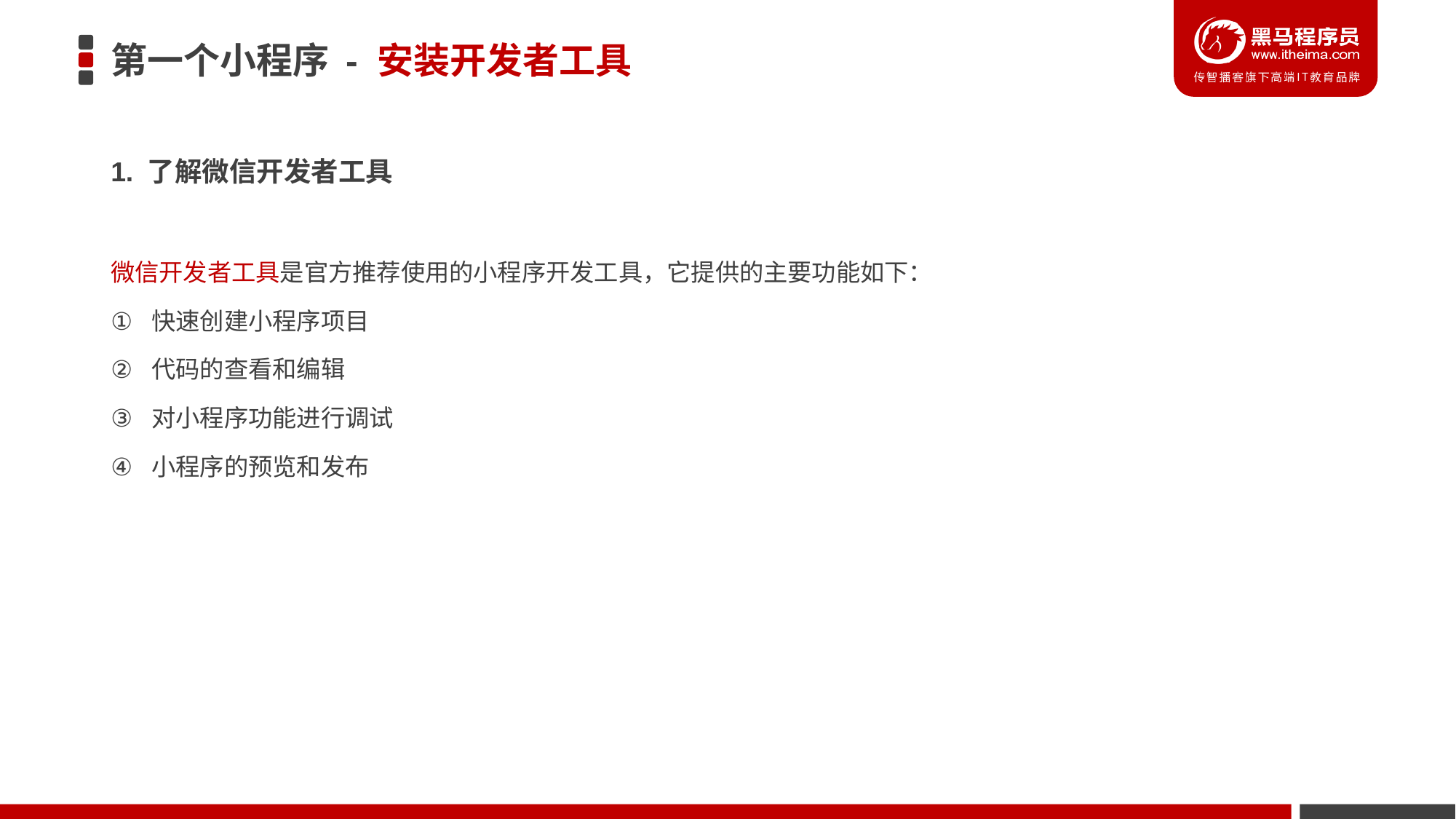

# 第一个小程序 - 安装开发者工具
1. 了解微信开发者工具
微信开发者工具是官方推荐使用的小程序开发工具，它提供的主要功能如下：
快速创建小程序项目
代码的查看和编辑
对小程序功能进行调试
小程序的预览和发布